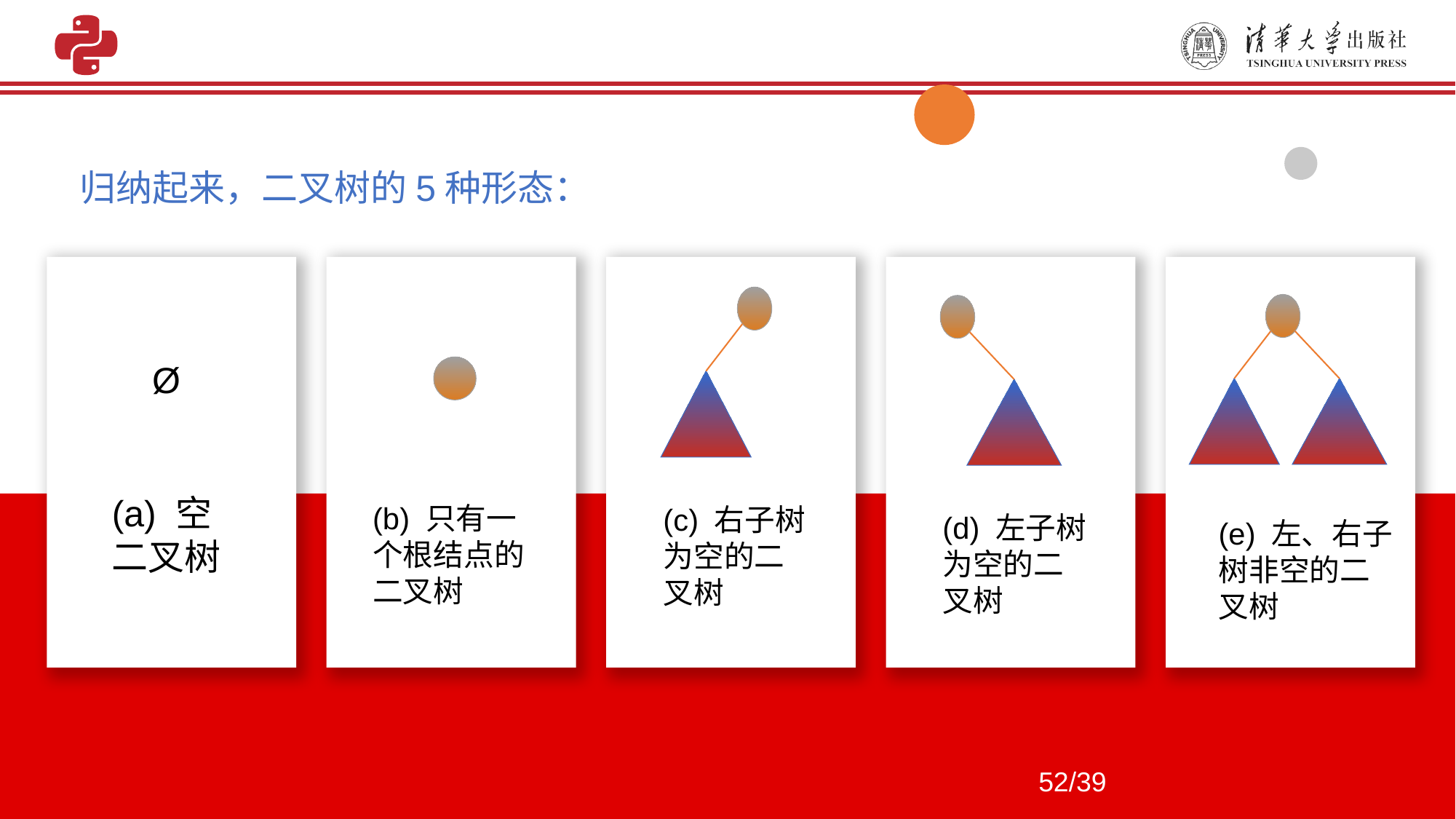

归纳起来，二叉树的5种形态：

Ø
(a) 空二叉树

(b) 只有一个根结点的二叉树

(c) 右子树为空的二叉树

(d) 左子树为空的二叉树

(e) 左、右子树非空的二叉树

52/39